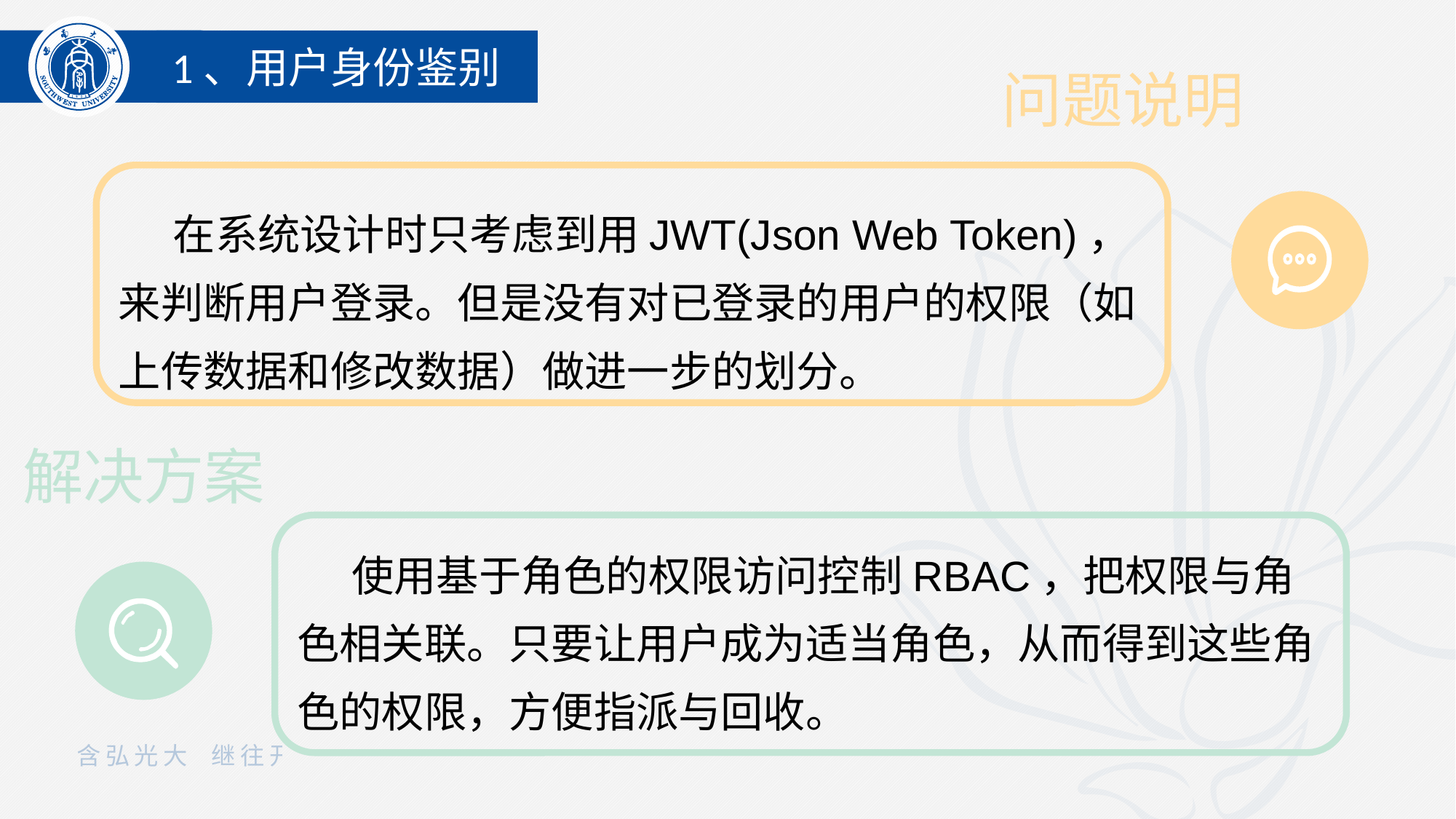

1、用户身份鉴别
问题说明

在系统设计时只考虑到用JWT(Json Web Token)，来判断用户登录。但是没有对已登录的用户的权限（如上传数据和修改数据）做进一步的划分。

解决方案
使用基于角色的权限访问控制RBAC，把权限与角色相关联。只要让用户成为适当角色，从而得到这些角色的权限，方便指派与回收。